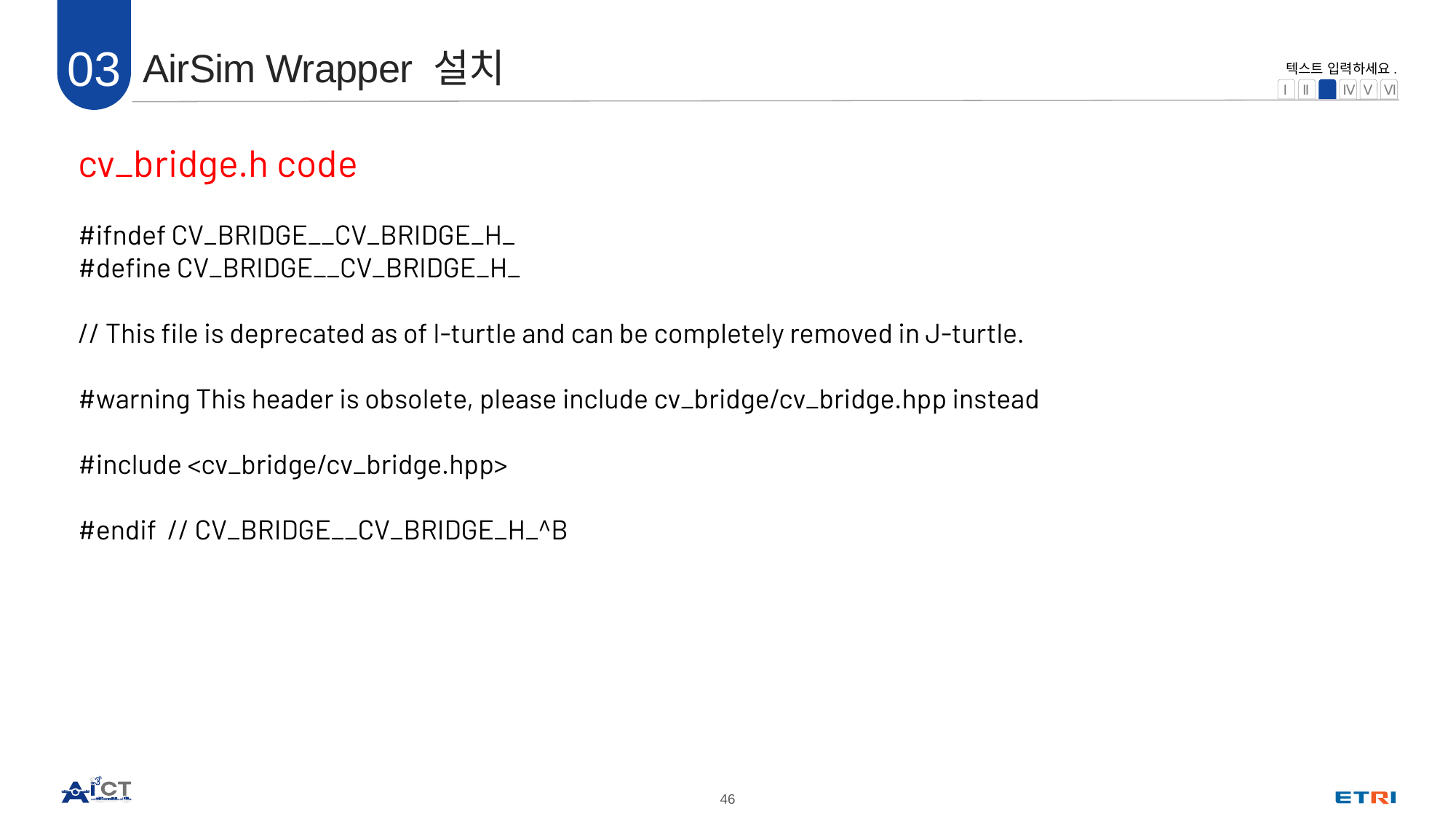

03
AirSim Wrapper 설치
cv_bridge.h code

#ifndef CV_BRIDGE__CV_BRIDGE_H_
#define CV_BRIDGE__CV_BRIDGE_H_

// This file is deprecated as of I-turtle and can be completely removed in J-turtle.

#warning This header is obsolete, please include cv_bridge/cv_bridge.hpp instead

#include <cv_bridge/cv_bridge.hpp>

#endif  // CV_BRIDGE__CV_BRIDGE_H_^B